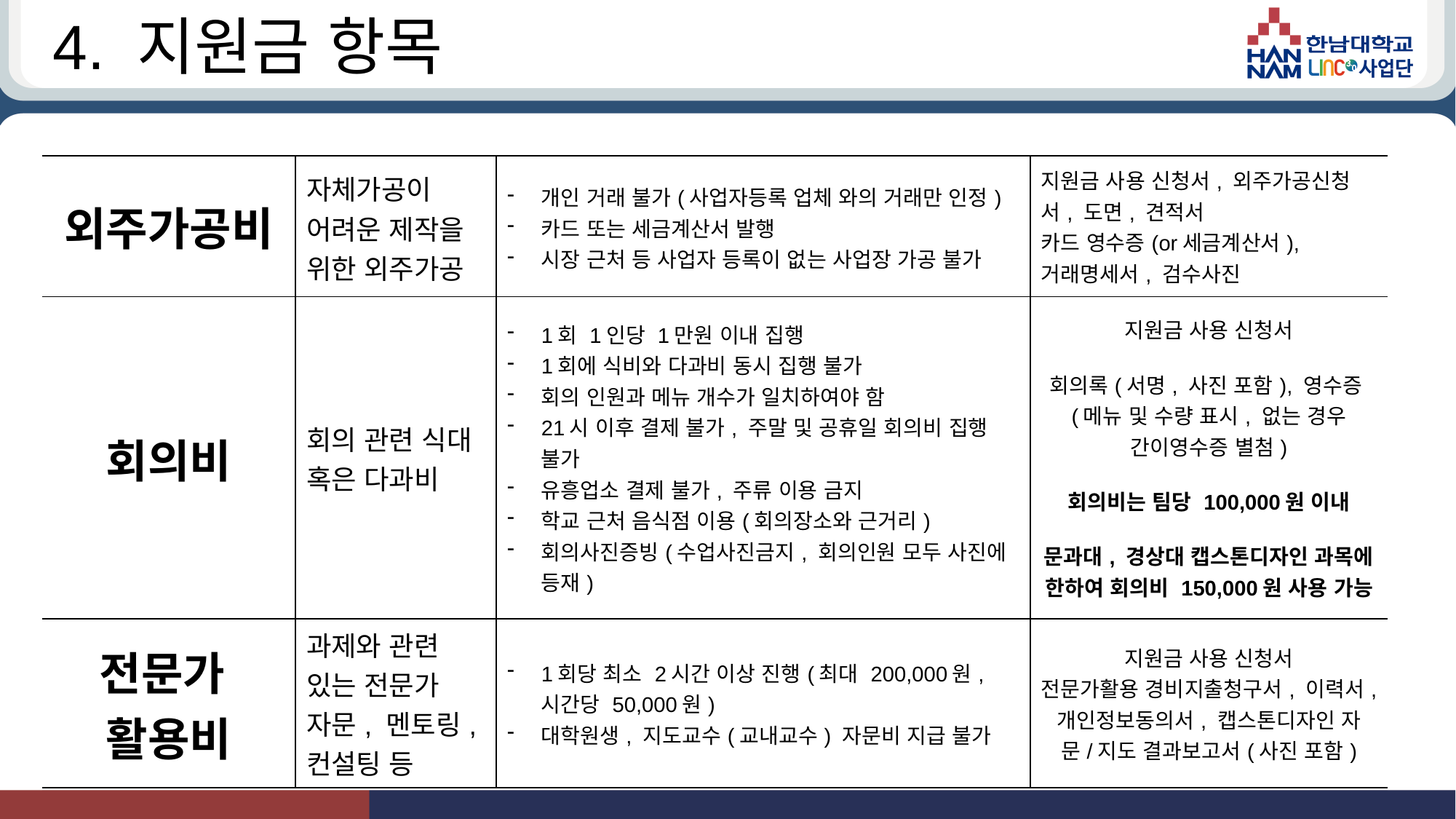

# 4. 지원금 항목
| 외주가공비 | 자체가공이 어려운 제작을 위한 외주가공 | 개인 거래 불가(사업자등록 업체 와의 거래만 인정) 카드 또는 세금계산서 발행 시장 근처 등 사업자 등록이 없는 사업장 가공 불가 | 지원금 사용 신청서, 외주가공신청서, 도면, 견적서 카드 영수증(or세금계산서), 거래명세서, 검수사진 |
| --- | --- | --- | --- |
| 회의비 | 회의 관련 식대 혹은 다과비 | 1회 1인당 1만원 이내 집행 1회에 식비와 다과비 동시 집행 불가 회의 인원과 메뉴 개수가 일치하여야 함 21시 이후 결제 불가, 주말 및 공휴일 회의비 집행 불가 유흥업소 결제 불가, 주류 이용 금지 학교 근처 음식점 이용(회의장소와 근거리) 회의사진증빙(수업사진금지, 회의인원 모두 사진에 등재) | 지원금 사용 신청서 회의록(서명, 사진 포함), 영수증(메뉴 및 수량 표시, 없는 경우 간이영수증 별첨) 회의비는 팀당 100,000원 이내 문과대, 경상대 캡스톤디자인 과목에 한하여 회의비 150,000원 사용 가능 |
| 전문가 활용비 | 과제와 관련 있는 전문가 자문, 멘토링, 컨설팅 등 | 1회당 최소 2시간 이상 진행(최대 200,000원, 시간당 50,000원) 대학원생, 지도교수(교내교수) 자문비 지급 불가 | 지원금 사용 신청서 전문가활용 경비지출청구서, 이력서, 개인정보동의서, 캡스톤디자인 자문/지도 결과보고서(사진 포함) |